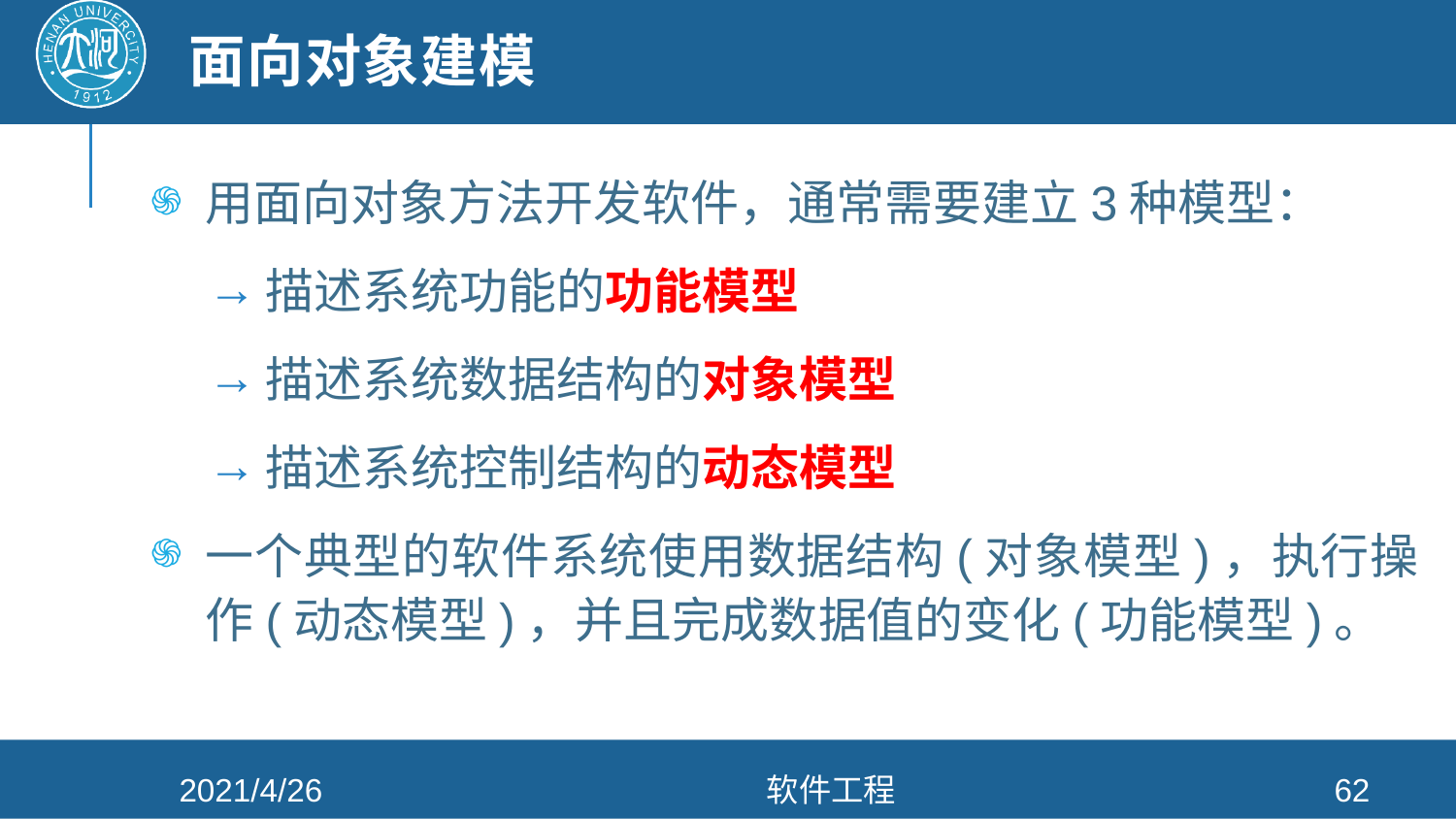

# 面向对象建模
用面向对象方法开发软件，通常需要建立3种模型：
描述系统功能的功能模型
描述系统数据结构的对象模型
描述系统控制结构的动态模型
一个典型的软件系统使用数据结构(对象模型)，执行操作(动态模型)，并且完成数据值的变化(功能模型)。

2021/4/26
软件工程
62